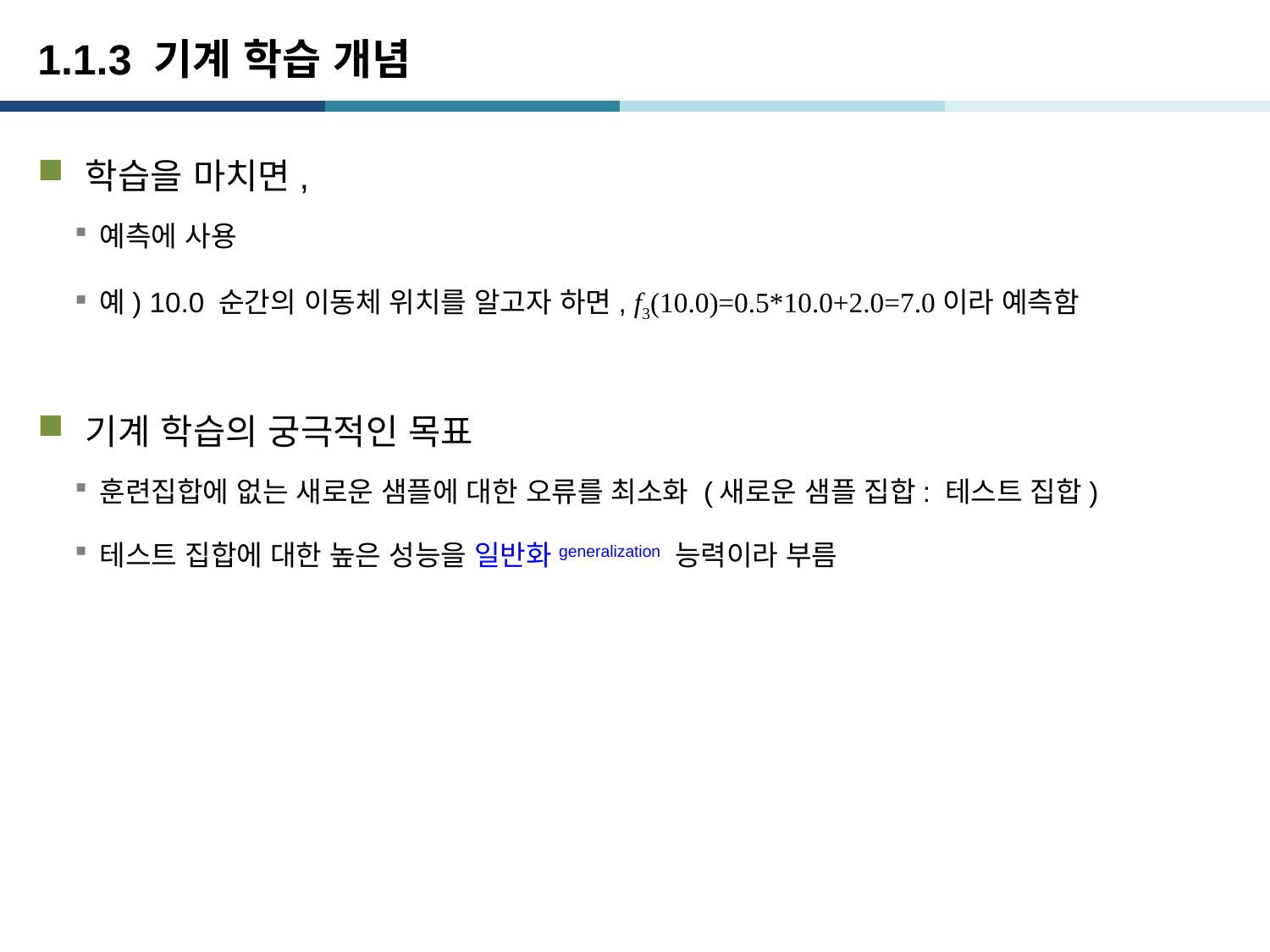

# 1.1.3 기계 학습 개념
학습을 마치면,
예측에 사용
예) 10.0 순간의 이동체 위치를 알고자 하면, f3(10.0)=0.5*10.0+2.0=7.0이라 예측함

기계 학습의 궁극적인 목표
훈련집합에 없는 새로운 샘플에 대한 오류를 최소화 (새로운 샘플 집합: 테스트 집합)
테스트 집합에 대한 높은 성능을 일반화generalization 능력이라 부름